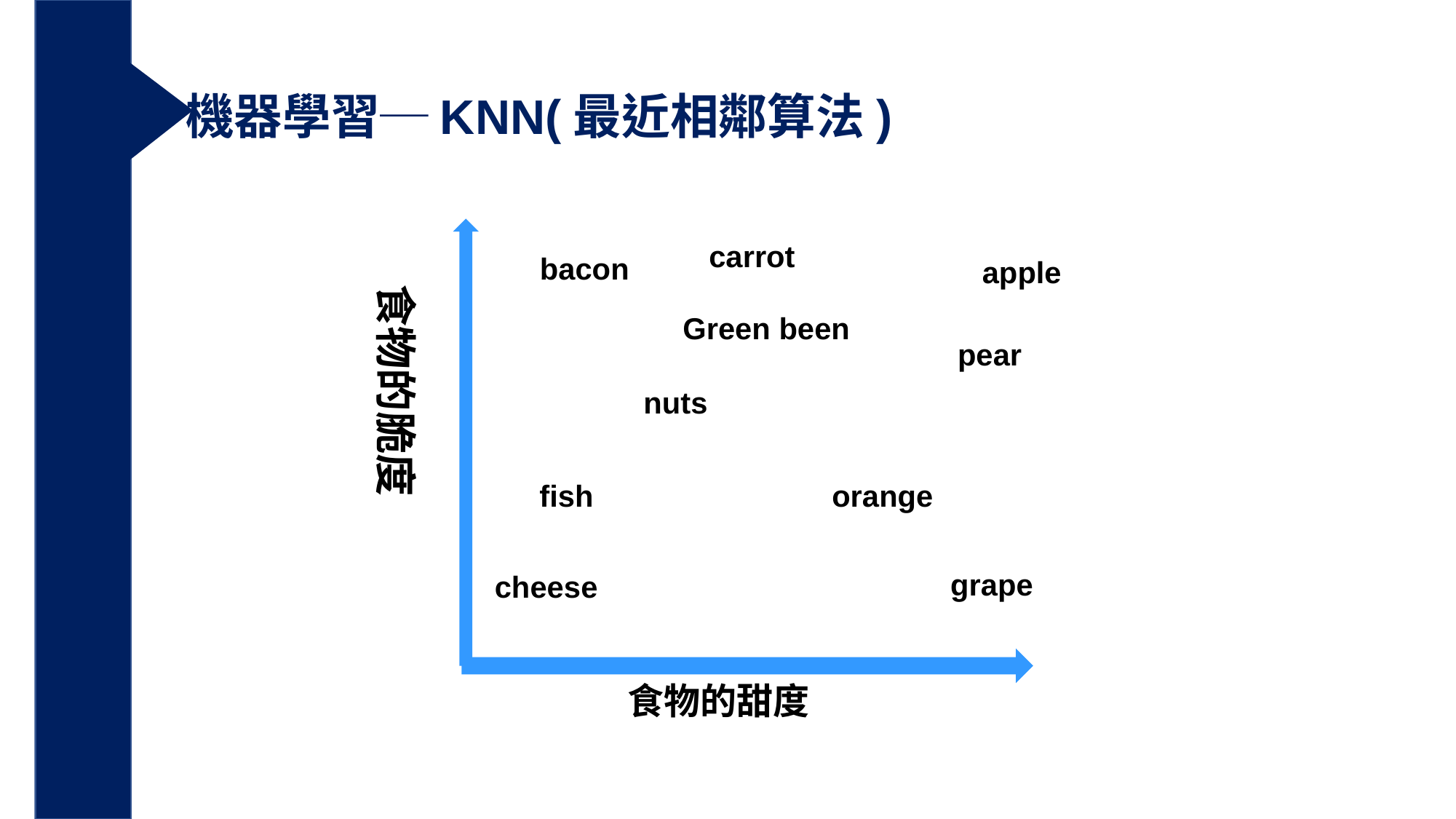

機器學習─KNN(最近相鄰算法)

carrot
bacon
apple
食物的脆度
Green been
pear
nuts
fish
orange
grape
cheese
食物的甜度